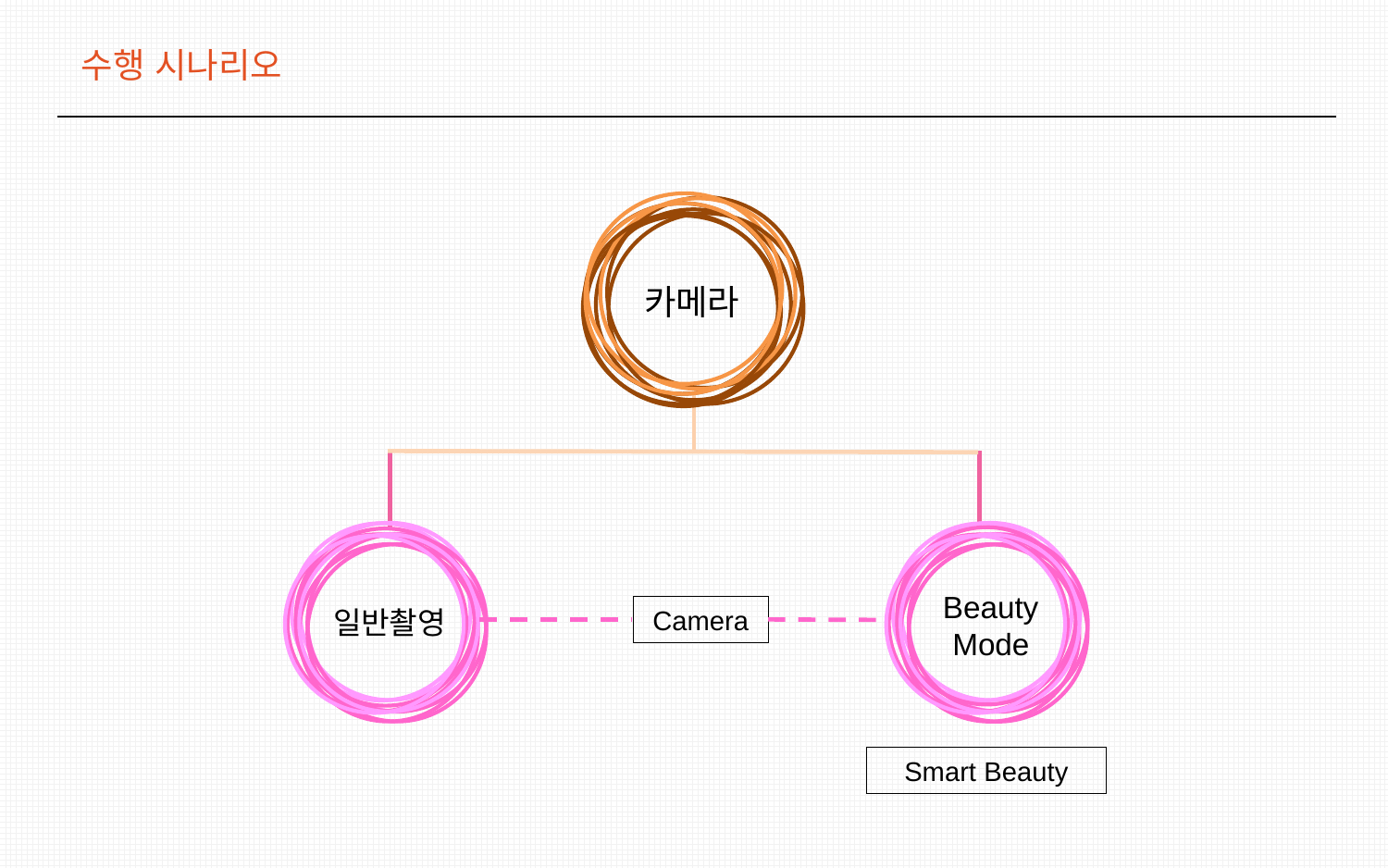

수행 시나리오

카메라

Beauty
Mode
일반촬영
Camera
Smart Beauty